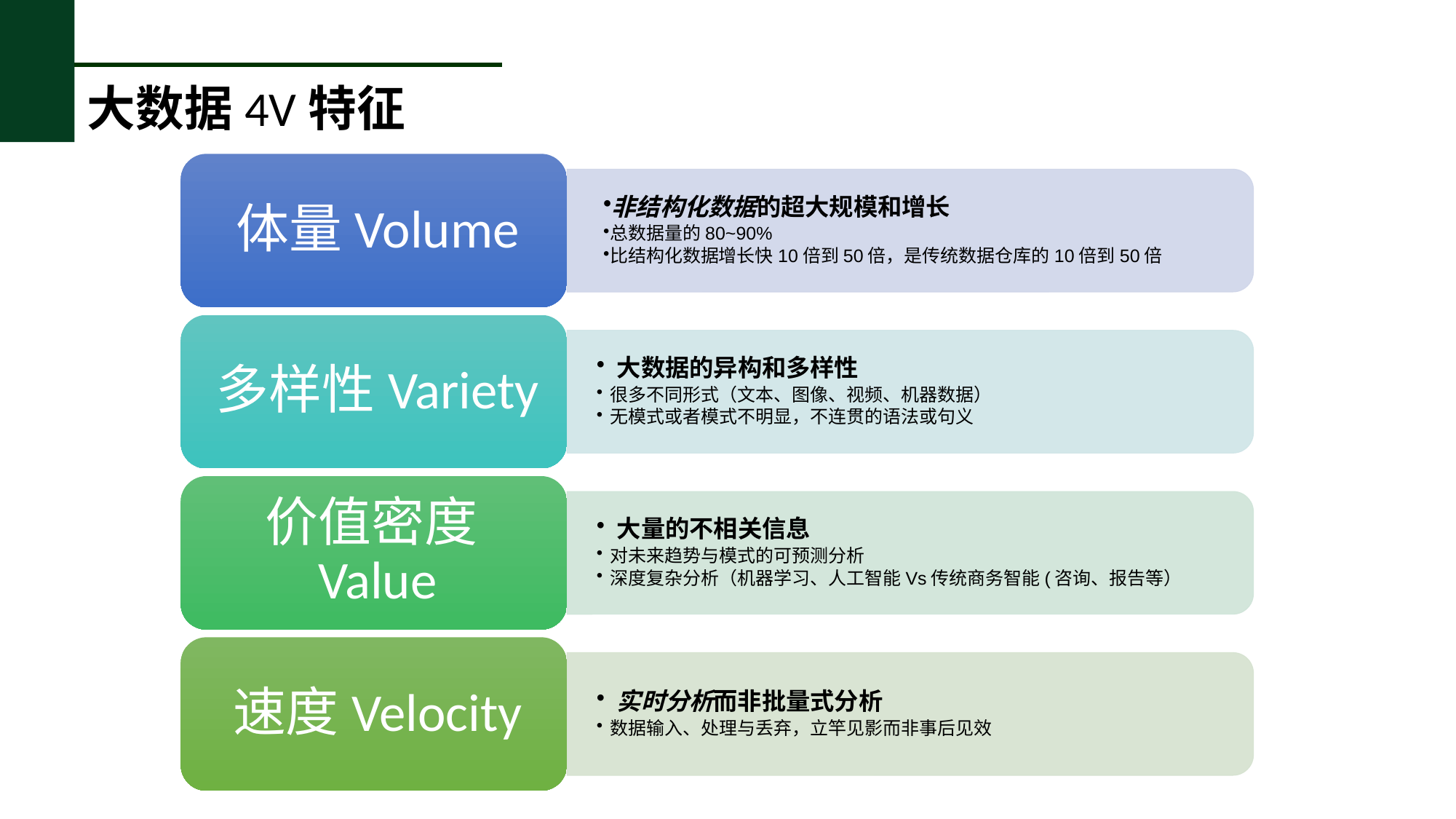

# 大数据4V特征
非结构化数据的超大规模和增长
总数据量的80~90%
比结构化数据增长快10倍到50倍，是传统数据仓库的10倍到50倍
体量Volume
大数据的异构和多样性
很多不同形式（文本、图像、视频、机器数据）
无模式或者模式不明显，不连贯的语法或句义
多样性Variety
大量的不相关信息
对未来趋势与模式的可预测分析
深度复杂分析（机器学习、人工智能Vs传统商务智能(咨询、报告等）
价值密度Value
实时分析而非批量式分析
数据输入、处理与丢弃，立竿见影而非事后见效
速度Velocity